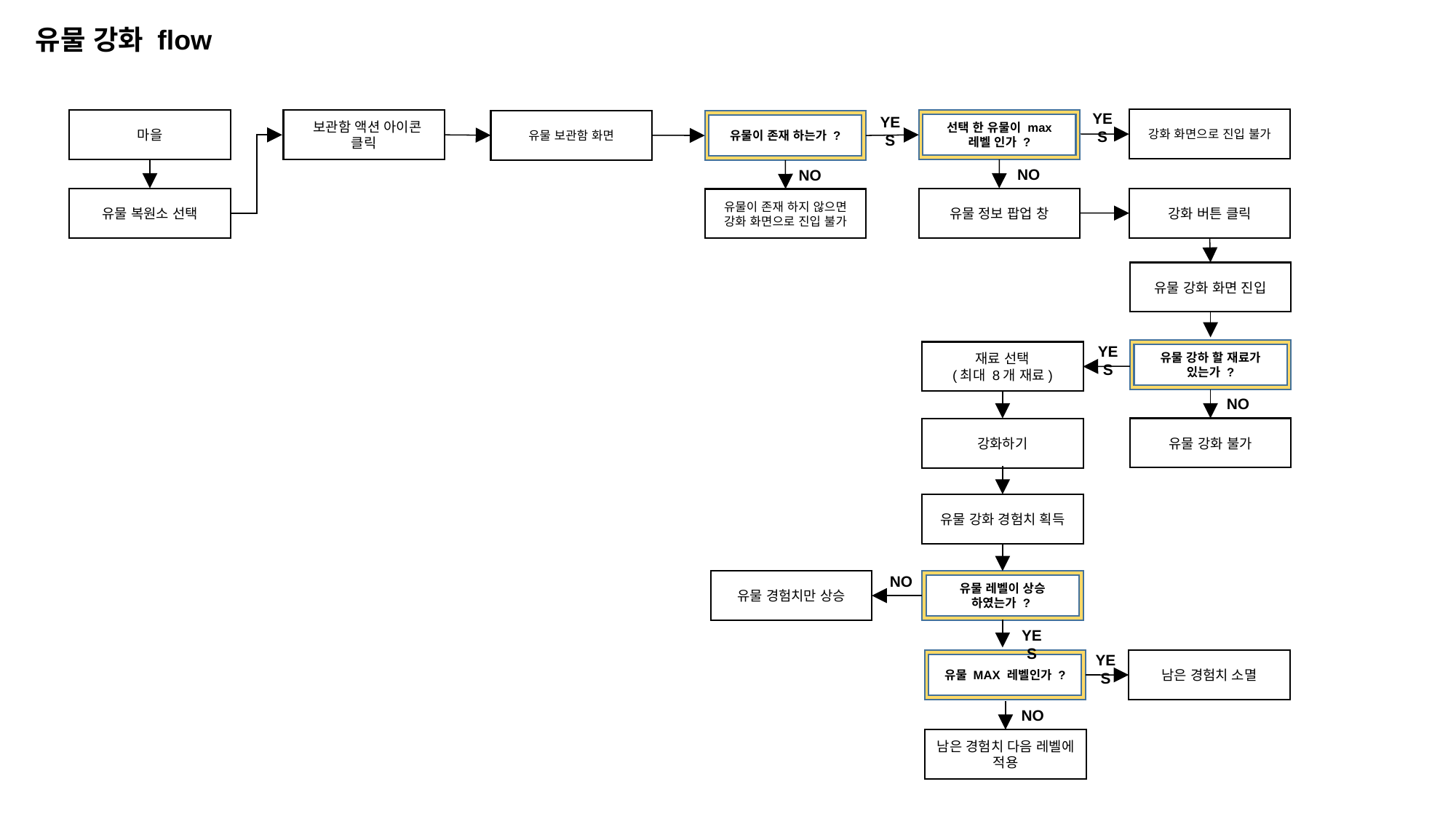

유물 강화 flow
YES
YES
강화 화면으로 진입 불가
 보관함 액션 아이콘 클릭
선택 한 유물이 max
레벨 인가 ?
마을
유물 보관함 화면
유물이 존재 하는가 ?
NO
NO
유물 복원소 선택
유물 정보 팝업 창
강화 버튼 클릭
유물이 존재 하지 않으면 강화 화면으로 진입 불가
유물 강화 화면 진입
YES
유물 강하 할 재료가
있는가 ?
재료 선택
(최대 8개 재료)
NO
유물 강화 불가
강화하기
유물 강화 경험치 획득
NO
유물 경험치만 상승
유물 레벨이 상승 하였는가 ?
YES
YES
유물 MAX 레벨인가 ?
남은 경험치 소멸
NO
남은 경험치 다음 레벨에 적용